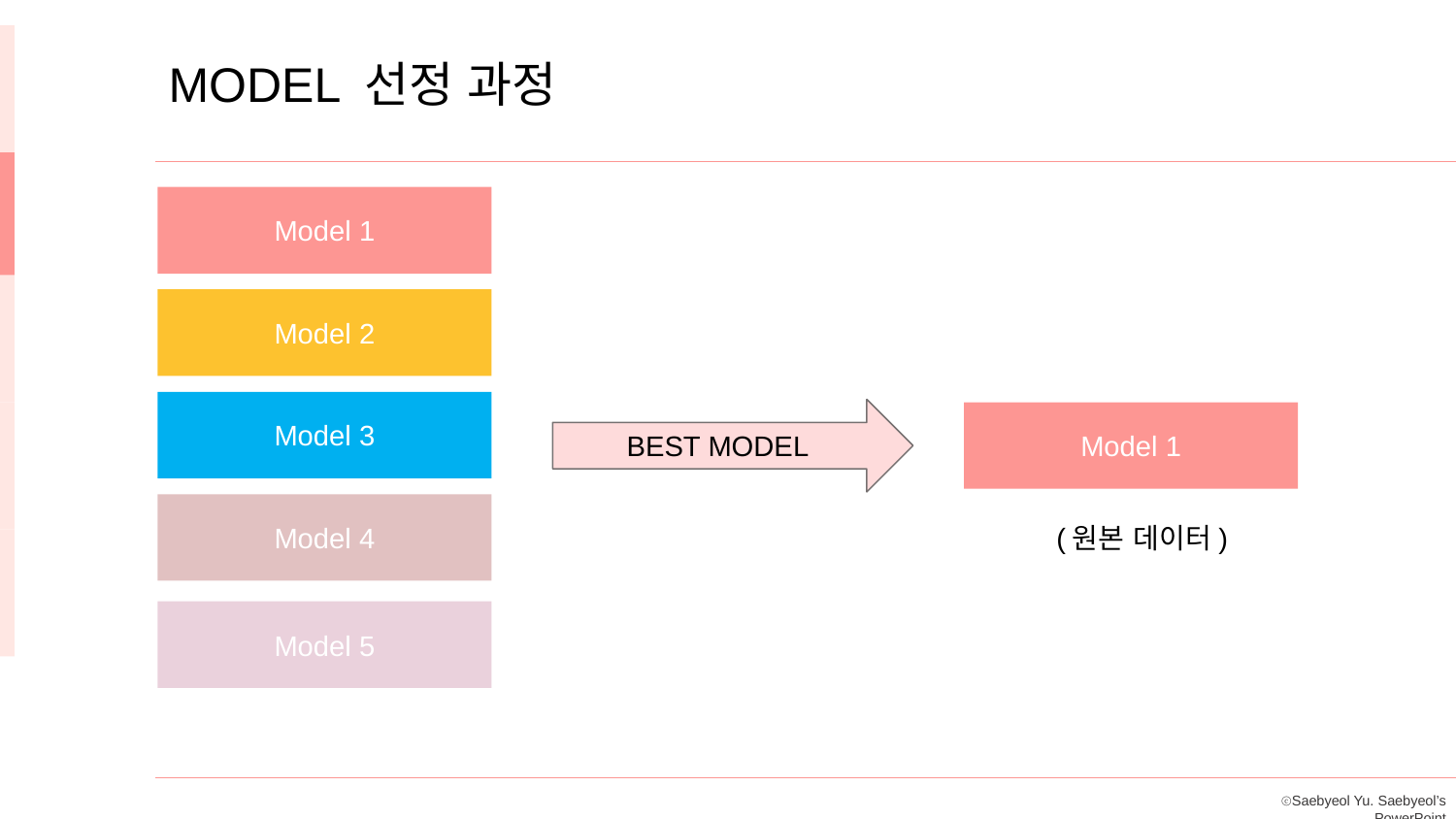

MODEL 선정 과정

Model 1

Model 2
Model 3
BEST MODEL

Model 1
Model 4
(원본 데이터)

Model 5